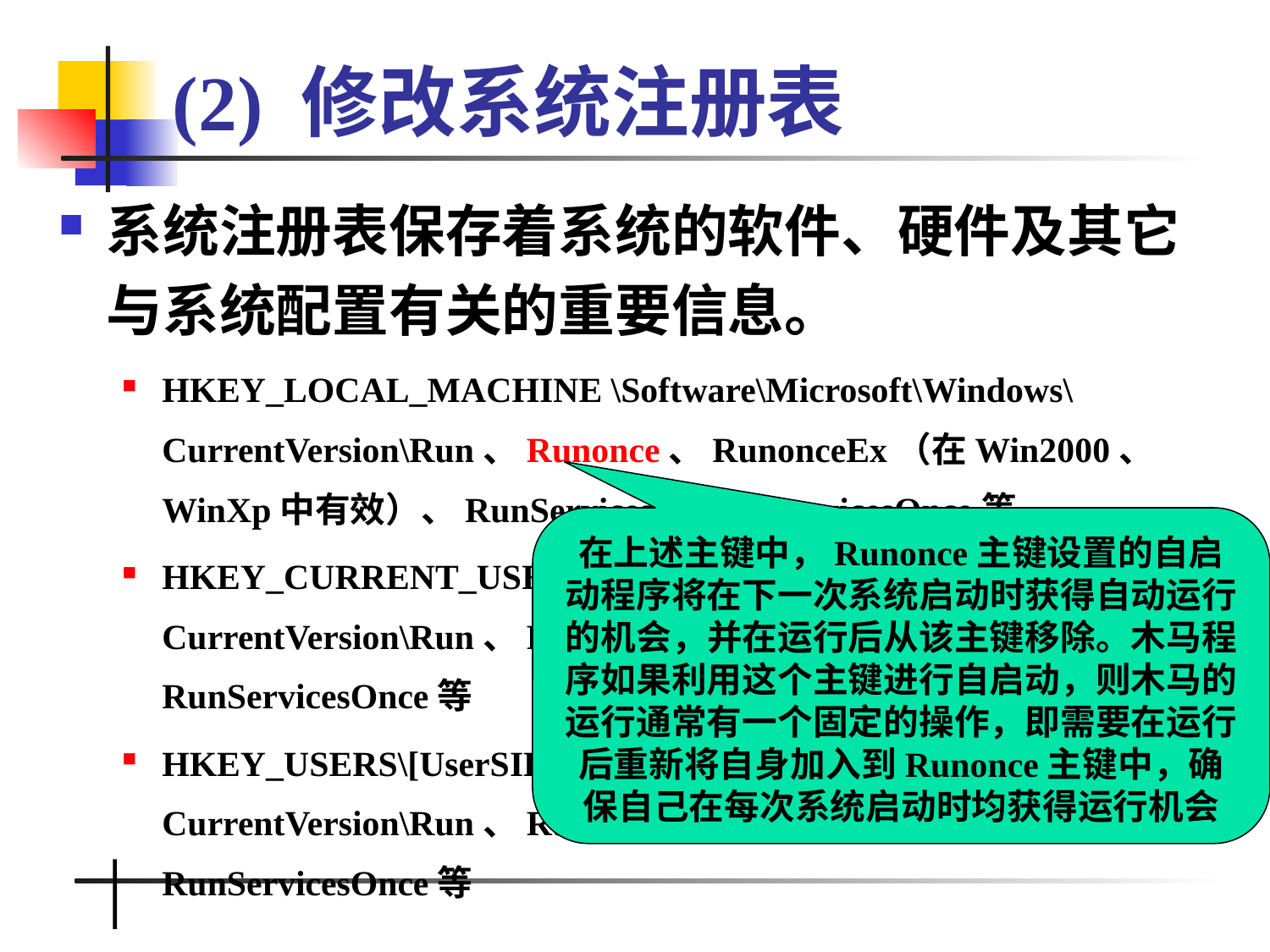

# (2) 修改系统注册表
系统注册表保存着系统的软件、硬件及其它与系统配置有关的重要信息。
HKEY_LOCAL_MACHINE \Software\Microsoft\Windows\ CurrentVersion\Run、Runonce、RunonceEx（在Win2000、WinXp中有效）、RunServices、RunServicesOnce等
HKEY_CURRENT_USER\Software\Microsoft\Windows\CurrentVersion\Run、Runonce、RunonceEx、RunServices、RunServicesOnce等
HKEY_USERS\[UserSID]\Software\Microsoft\Windows\CurrentVersion\Run、Runonce、RunonceEx、RunServices、RunServicesOnce等

在上述主键中，Runonce主键设置的自启动程序将在下一次系统启动时获得自动运行的机会，并在运行后从该主键移除。木马程序如果利用这个主键进行自启动，则木马的运行通常有一个固定的操作，即需要在运行后重新将自身加入到Runonce主键中，确保自己在每次系统启动时均获得运行机会